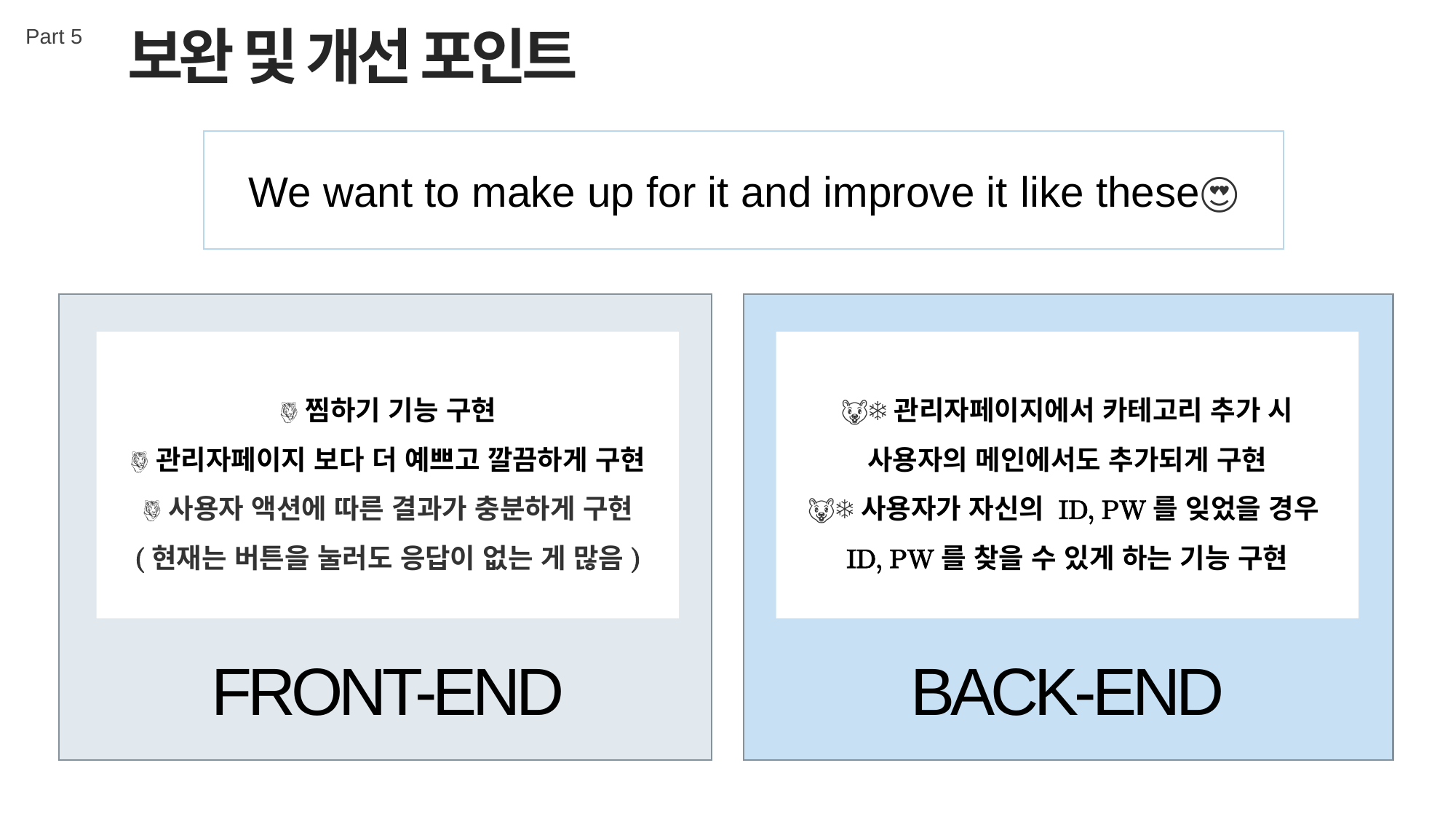

보완 및 개선 포인트
Part 5
We want to make up for it and improve it like these🥹😍

🐯찜하기 기능 구현
🐯관리자페이지 보다 더 예쁘고 깔끔하게 구현
🐯사용자 액션에 따른 결과가 충분하게 구현
(현재는 버튼을 눌러도 응답이 없는 게 많음)
🐻‍❄️관리자페이지에서 카테고리 추가 시
사용자의 메인에서도 추가되게 구현
🐻‍❄️사용자가 자신의 ID, PW를 잊었을 경우
ID, PW를 찾을 수 있게 하는 기능 구현
FRONT-END
BACK-END